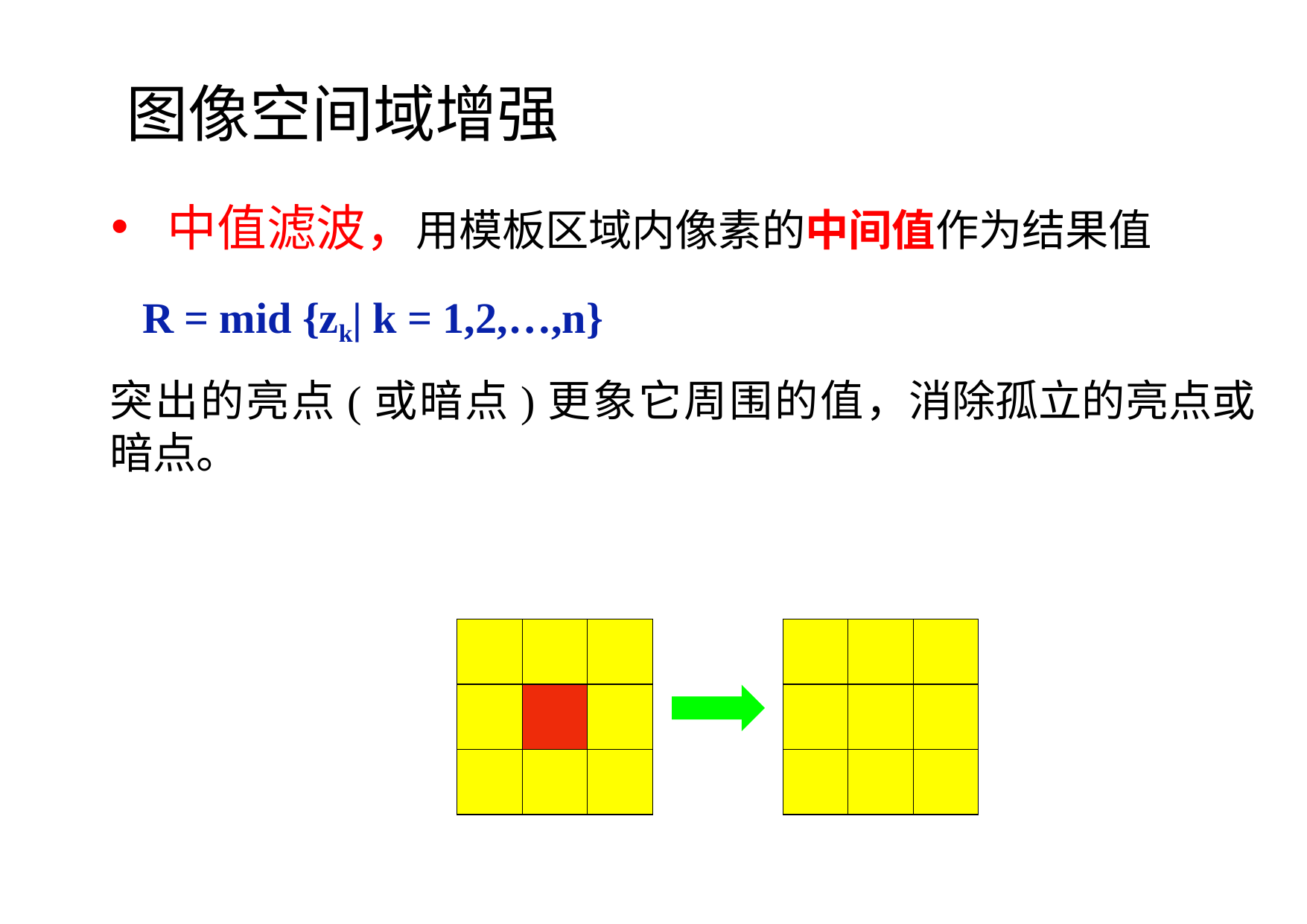

图像空间域增强
中值滤波，用模板区域内像素的中间值作为结果值

   R = mid {zk| k = 1,2,…,n}

突出的亮点(或暗点)更象它周围的值，消除孤立的亮点或暗点。
|  |  |  |
| --- | --- | --- |
|  |  |  |
|  |  |  |
|  |  |  |
| --- | --- | --- |
|  |  |  |
|  |  |  |